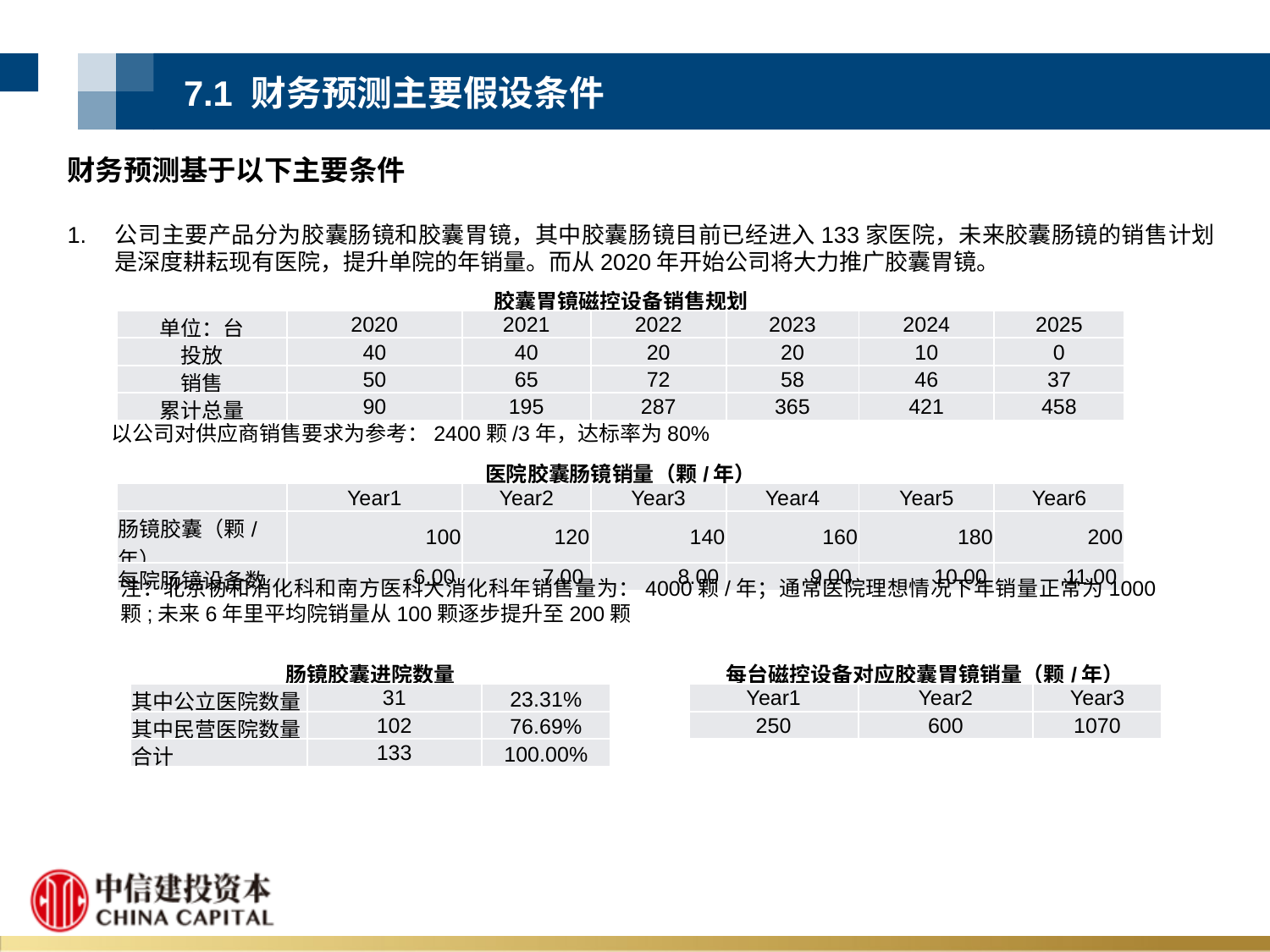

7.1 财务预测主要假设条件
财务预测基于以下主要条件

公司主要产品分为胶囊肠镜和胶囊胃镜，其中胶囊肠镜目前已经进入133家医院，未来胶囊肠镜的销售计划是深度耕耘现有医院，提升单院的年销量。而从2020年开始公司将大力推广胶囊胃镜。

| 胶囊胃镜磁控设备销售规划 |  |  |  |  |  |  |
| --- | --- | --- | --- | --- | --- | --- |
| 单位：台 | 2020 | 2021 | 2022 | 2023 | 2024 | 2025 |
| 投放 | 40 | 40 | 20 | 20 | 10 | 0 |
| 销售 | 50 | 65 | 72 | 58 | 46 | 37 |
| 累计总量 | 90 | 195 | 287 | 365 | 421 | 458 |
以公司对供应商销售要求为参考：2400颗/3年，达标率为80%
| 医院胶囊肠镜销量（颗/年） |  |  |  |  |  |  |
| --- | --- | --- | --- | --- | --- | --- |
|  | Year1 | Year2 | Year3 | Year4 | Year5 | Year6 |
| 肠镜胶囊（颗/年） | 100 | 120 | 140 | 160 | 180 | 200 |
| 每院肠镜设备数 | 6.00 | 7.00 | 8.00 | 9.00 | 10.00 | 11.00 |
注：北京协和消化科和南方医科大消化科年销售量为：4000颗/年；通常医院理想情况下年销量正常为1000颗;未来6年里平均院销量从100颗逐步提升至200颗
| 肠镜胶囊进院数量 |  |  |
| --- | --- | --- |
| 其中公立医院数量 | 31 | 23.31% |
| 其中民营医院数量 | 102 | 76.69% |
| 合计 | 133 | 100.00% |
| 每台磁控设备对应胶囊胃镜销量（颗/年） |  |  |
| --- | --- | --- |
| Year1 | Year2 | Year3 |
| 250 | 600 | 1070 |